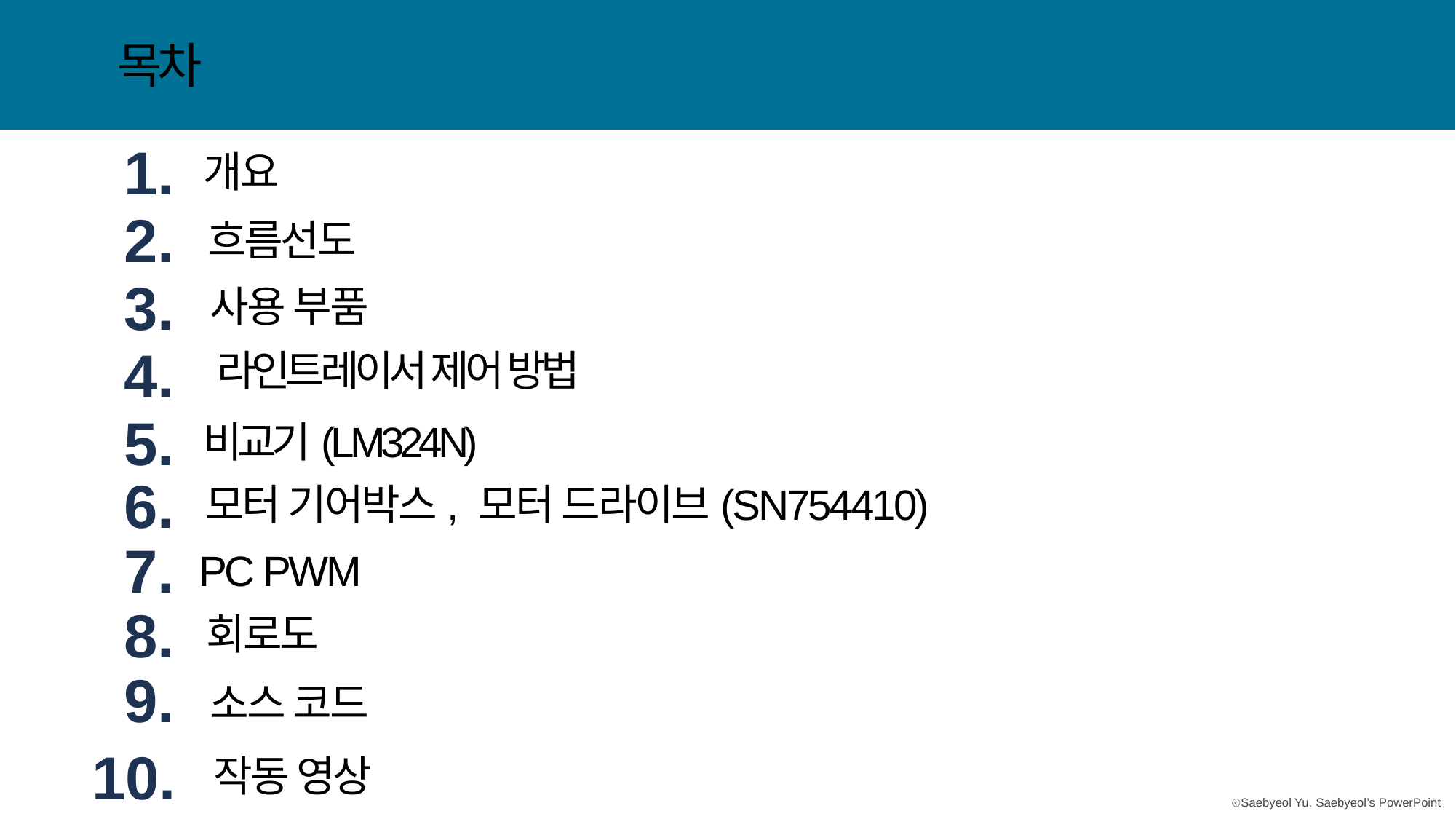

목차

1.
개요
2.
흐름선도
3.
사용 부품
4.
5.
비교기(LM324N)
라인트레이서 제어 방법
6.
모터 기어박스, 모터 드라이브(SN754410)
7.
PC PWM
8.
회로도
9.
소스 코드
10.
작동 영상